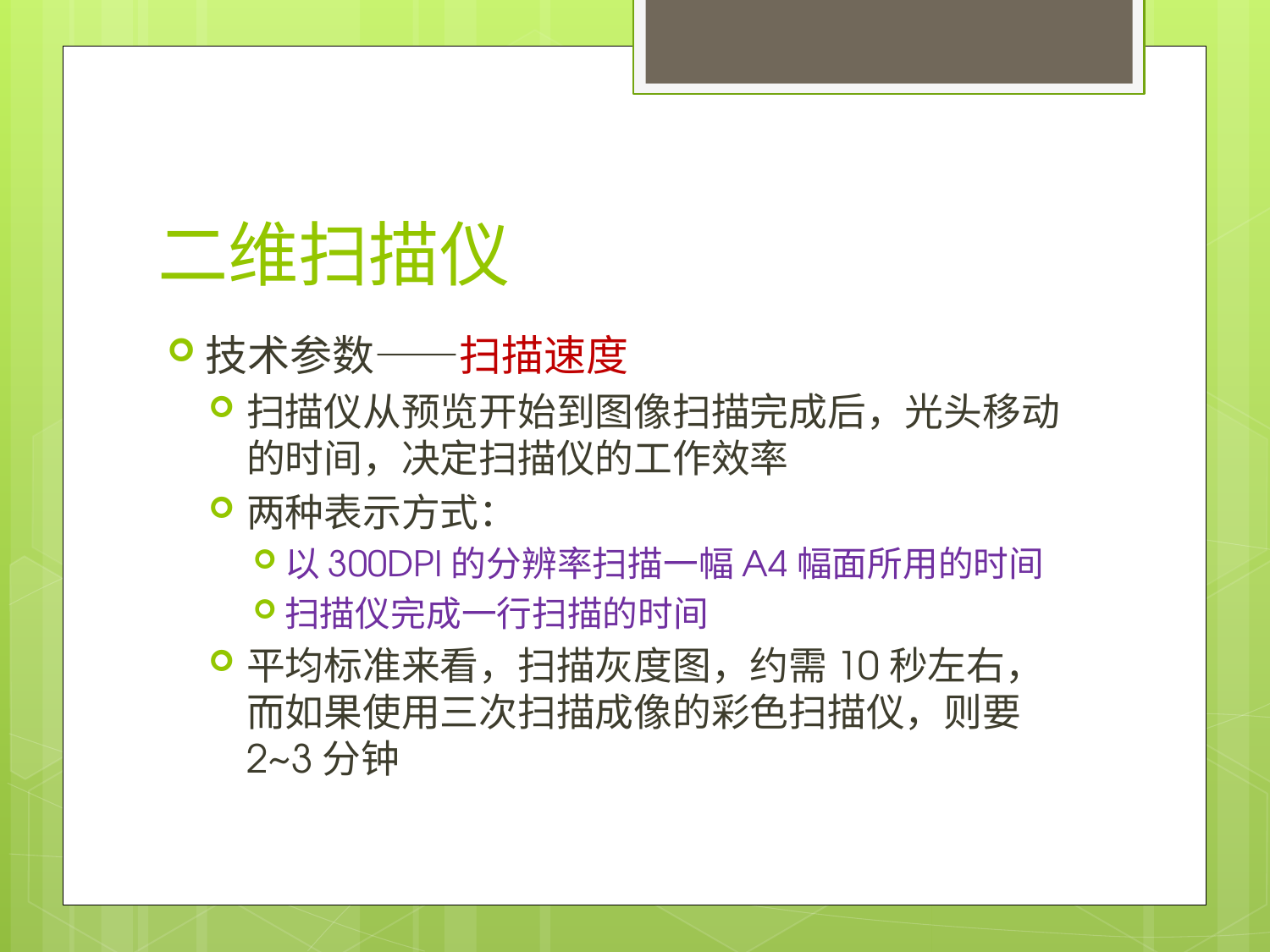

# 二维扫描仪
技术参数——扫描速度
扫描仪从预览开始到图像扫描完成后，光头移动的时间，决定扫描仪的工作效率
两种表示方式：
以300DPI的分辨率扫描一幅A4幅面所用的时间
扫描仪完成一行扫描的时间
平均标准来看，扫描灰度图，约需10秒左右，而如果使用三次扫描成像的彩色扫描仪，则要2~3分钟